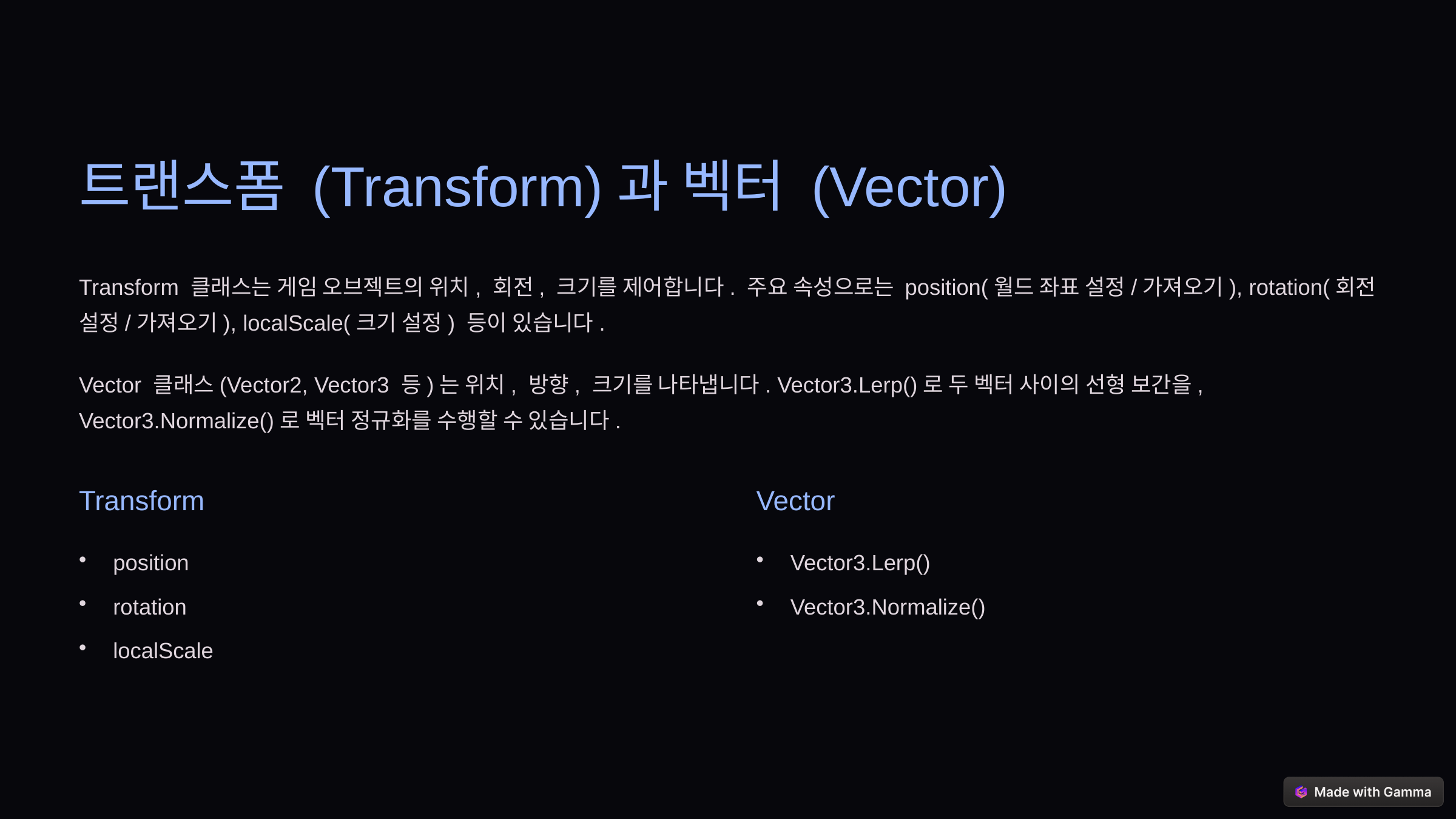

트랜스폼 (Transform)과 벡터 (Vector)
Transform 클래스는 게임 오브젝트의 위치, 회전, 크기를 제어합니다. 주요 속성으로는 position(월드 좌표 설정/가져오기), rotation(회전 설정/가져오기), localScale(크기 설정) 등이 있습니다.
Vector 클래스(Vector2, Vector3 등)는 위치, 방향, 크기를 나타냅니다. Vector3.Lerp()로 두 벡터 사이의 선형 보간을, Vector3.Normalize()로 벡터 정규화를 수행할 수 있습니다.
Transform
Vector
position
Vector3.Lerp()
rotation
Vector3.Normalize()
localScale